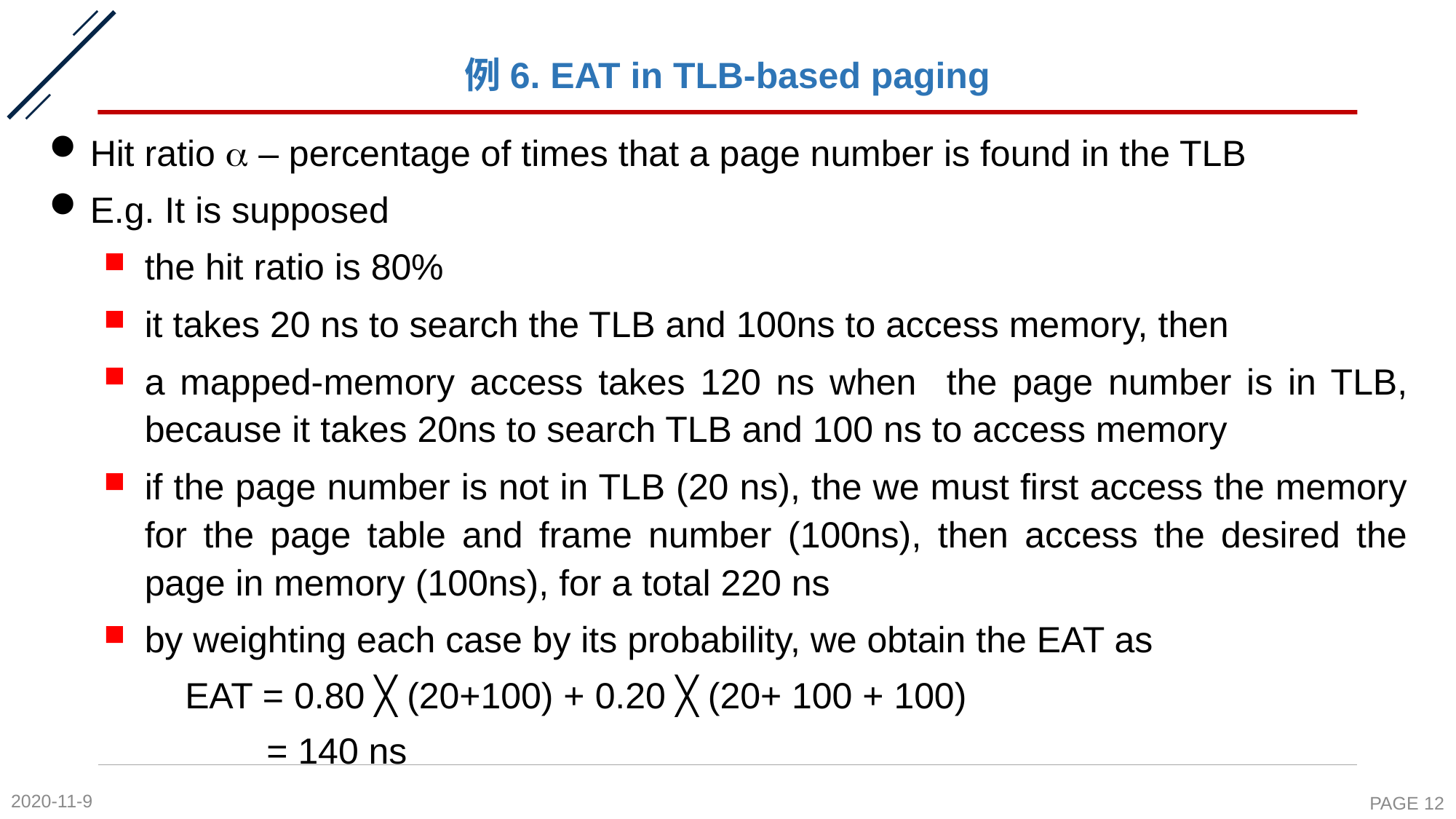

# 例6. EAT in TLB-based paging
Hit ratio α – percentage of times that a page number is found in the TLB
E.g. It is supposed
the hit ratio is 80%
it takes 20 ns to search the TLB and 100ns to access memory, then
a mapped-memory access takes 120 ns when  the page number is in TLB, because it takes 20ns to search TLB and 100 ns to access memory
if the page number is not in TLB (20 ns), the we must first access the memory for the page table and frame number (100ns), then access the desired the page in memory (100ns), for a total 220 ns
by weighting each case by its probability, we obtain the EAT as
        EAT = 0.80 ╳ (20+100) + 0.20 ╳ (20+ 100 + 100)
                = 140 ns

2020-11-9
PAGE 12